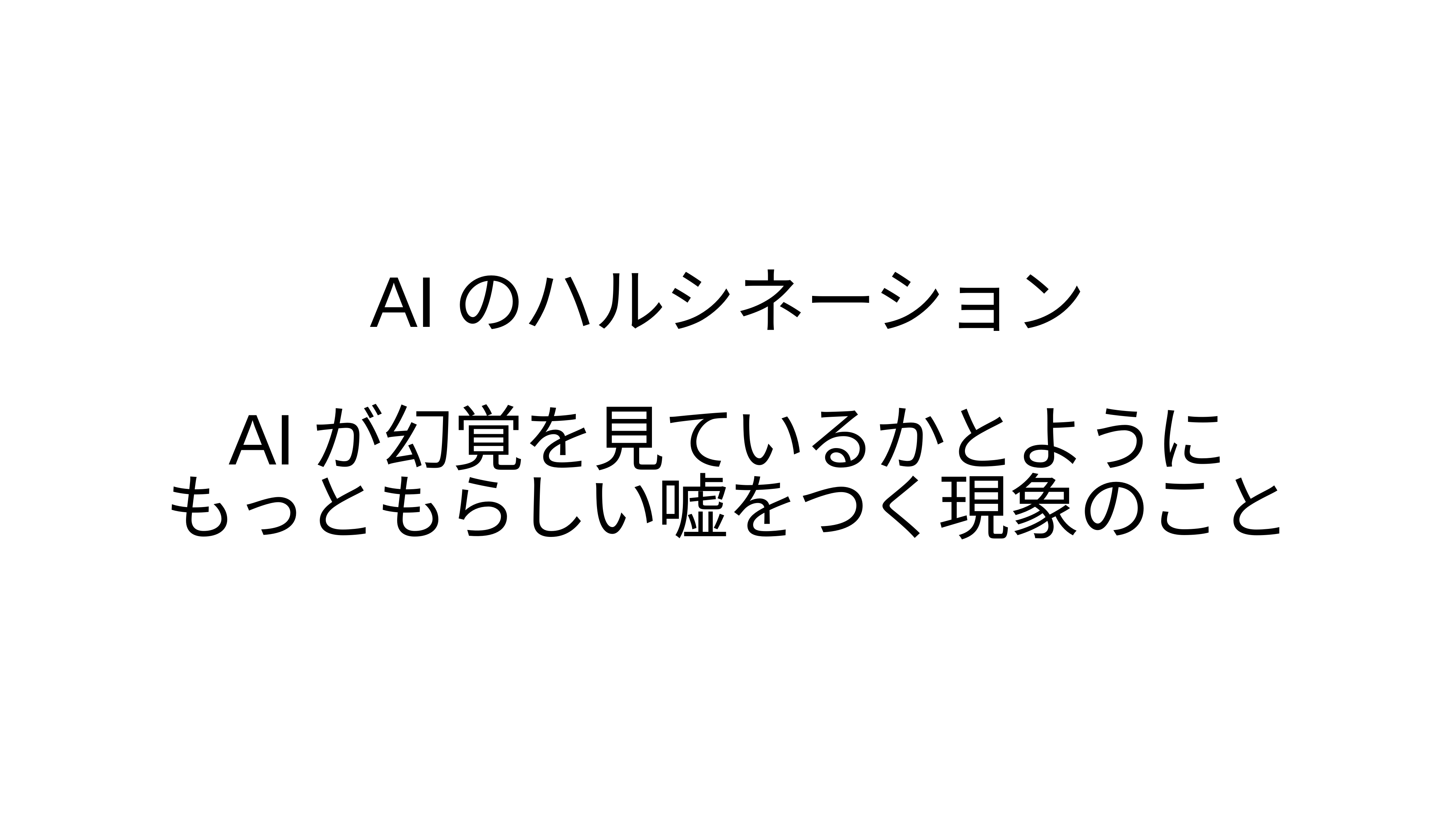

# AIのハルシネーション

AIが幻覚を見ているかとように
もっともらしい嘘をつく現象のこと